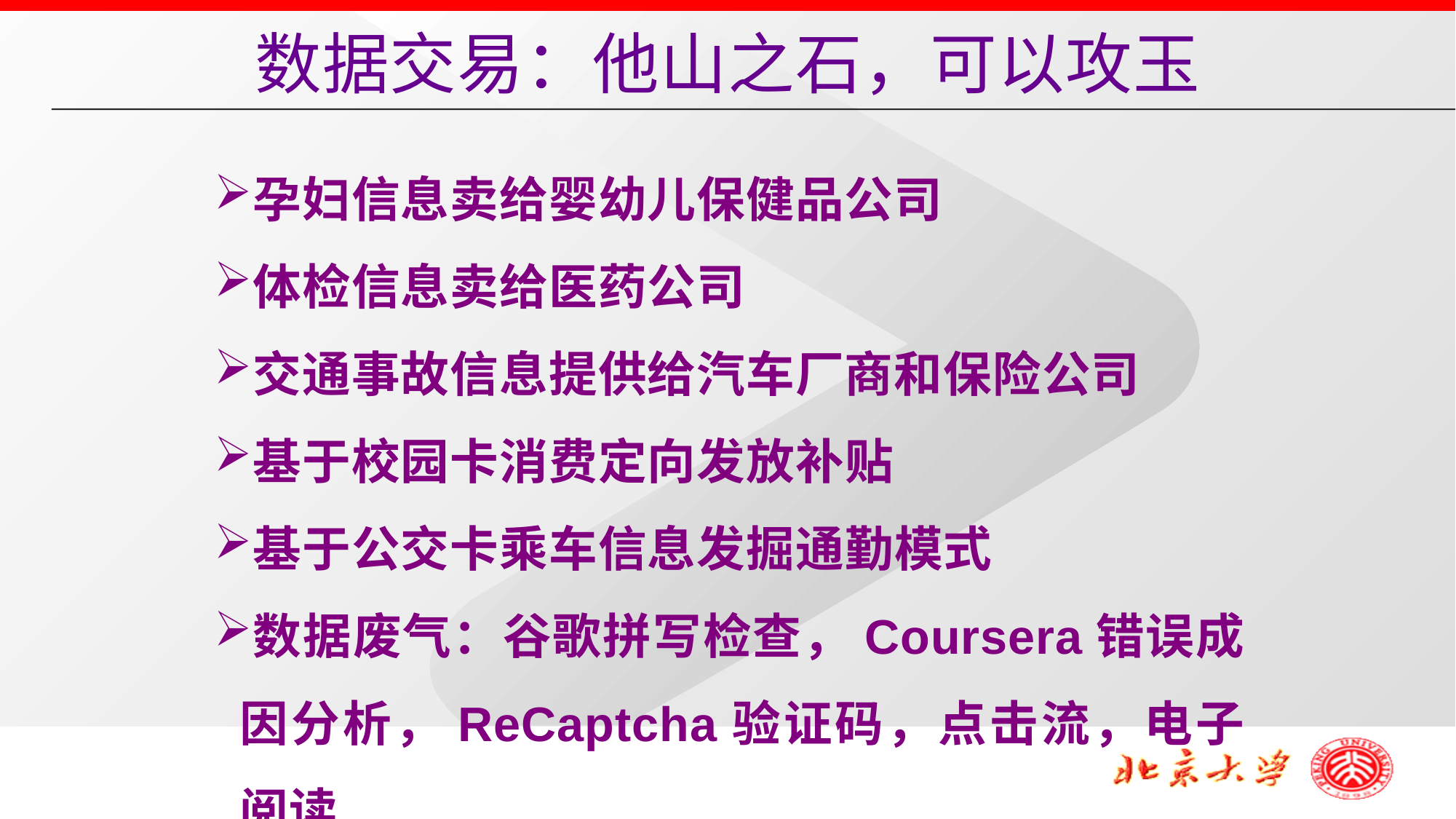

数据交易：他山之石，可以攻玉
孕妇信息卖给婴幼儿保健品公司
体检信息卖给医药公司
交通事故信息提供给汽车厂商和保险公司
基于校园卡消费定向发放补贴
基于公交卡乘车信息发掘通勤模式
数据废气：谷歌拼写检查，Coursera错误成因分析，ReCaptcha验证码，点击流，电子阅读